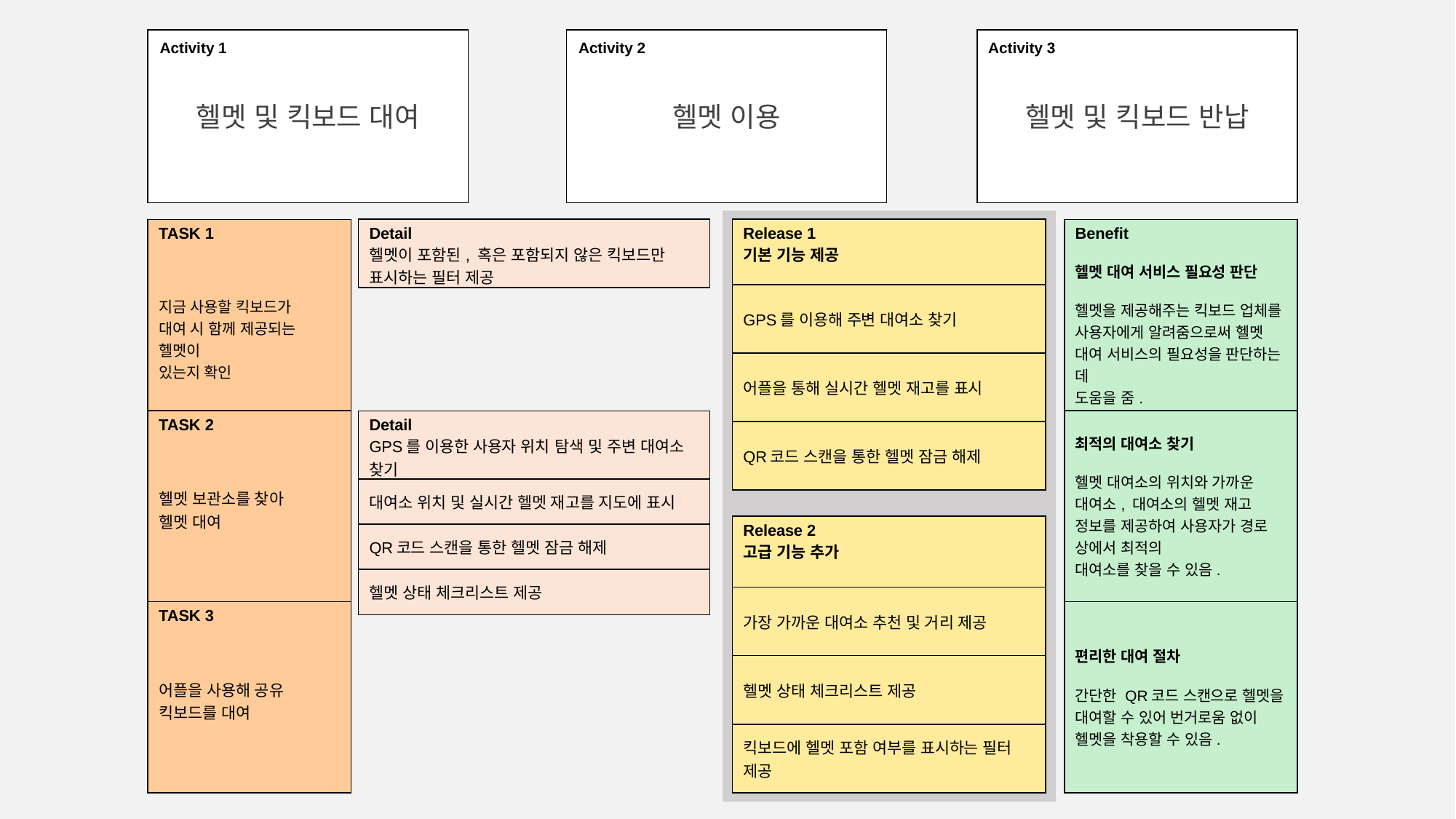

헬멧 및 킥보드 반납
Activity 3
헬멧 및 킥보드 대여
Activity 1
헬멧 이용
Activity 2

| Release 1 기본 기능 제공 |
| --- |
| GPS를 이용해 주변 대여소 찾기 |
| 어플을 통해 실시간 헬멧 재고를 표시 |
| QR코드 스캔을 통한 헬멧 잠금 해제 |
| Detail 헬멧이 포함된, 혹은 포함되지 않은 킥보드만 표시하는 필터 제공 |
| --- |
| TASK 1 지금 사용할 킥보드가 대여 시 함께 제공되는 헬멧이 있는지 확인 |
| --- |
| TASK 2 헬멧 보관소를 찾아 헬멧 대여 |
| TASK 3 어플을 사용해 공유 킥보드를 대여 |
| Benefit 헬멧 대여 서비스 필요성 판단 헬멧을 제공해주는 킥보드 업체를 사용자에게 알려줌으로써 헬멧 대여 서비스의 필요성을 판단하는 데 도움을 줌. |
| --- |
| 최적의 대여소 찾기 헬멧 대여소의 위치와 가까운 대여소, 대여소의 헬멧 재고 정보를 제공하여 사용자가 경로 상에서 최적의 대여소를 찾을 수 있음. |
| 편리한 대여 절차 간단한 QR코드 스캔으로 헬멧을 대여할 수 있어 번거로움 없이 헬멧을 착용할 수 있음. |
| Detail GPS를 이용한 사용자 위치 탐색 및 주변 대여소 찾기 |
| --- |
| 대여소 위치 및 실시간 헬멧 재고를 지도에 표시 |
| QR코드 스캔을 통한 헬멧 잠금 해제 |
| 헬멧 상태 체크리스트 제공 |
| Release 2 고급 기능 추가 |
| --- |
| 가장 가까운 대여소 추천 및 거리 제공 |
| 헬멧 상태 체크리스트 제공 |
| 킥보드에 헬멧 포함 여부를 표시하는 필터 제공 |